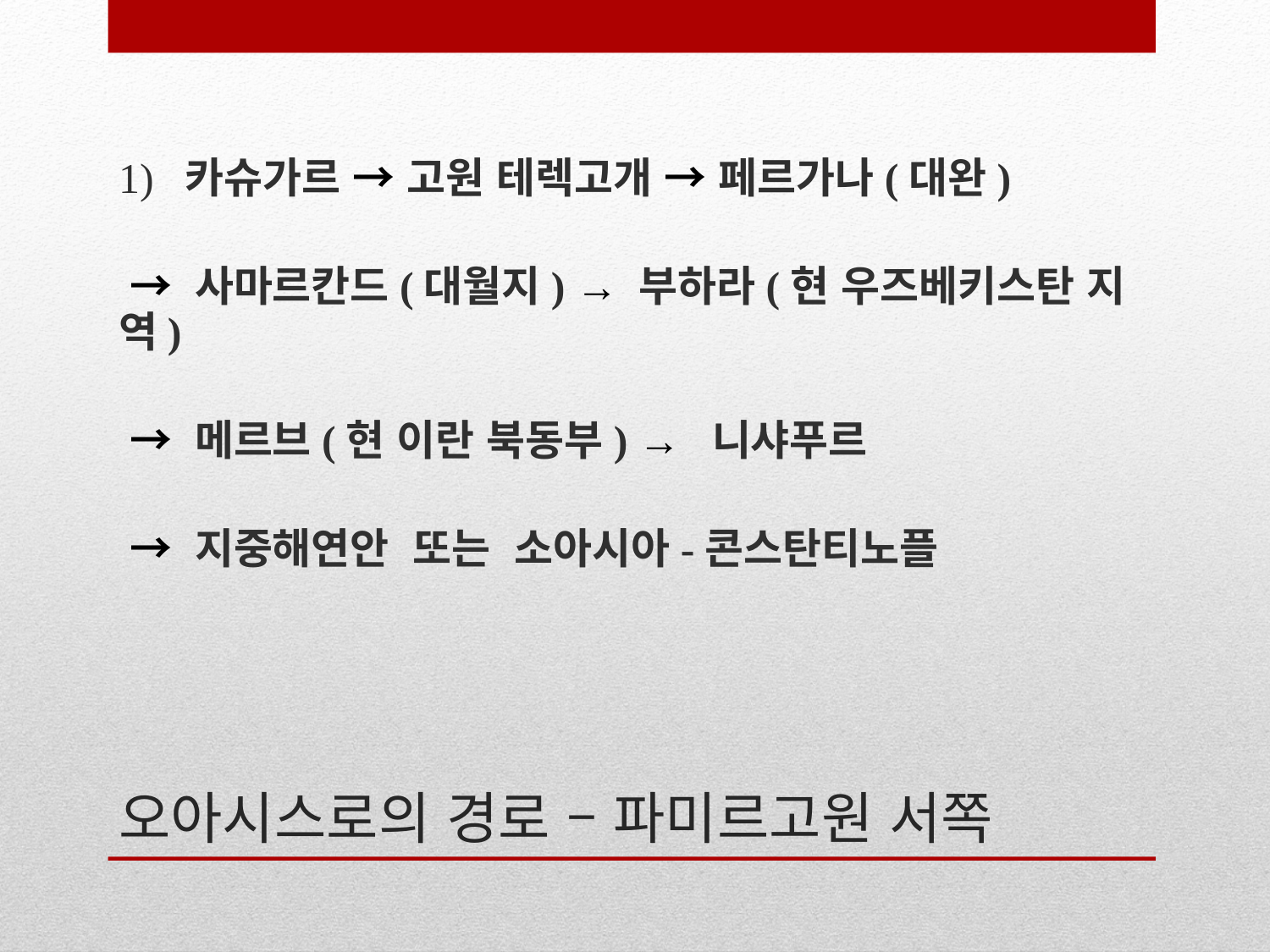

1)  카슈가르 → 고원 테렉고개 → 페르가나(대완)

 → 사마르칸드(대월지) → 부하라(현 우즈베키스탄 지역)

 → 메르브(현 이란 북동부) →  니샤푸르

 → 지중해연안  또는  소아시아-콘스탄티노플
# 오아시스로의 경로 – 파미르고원 서쪽